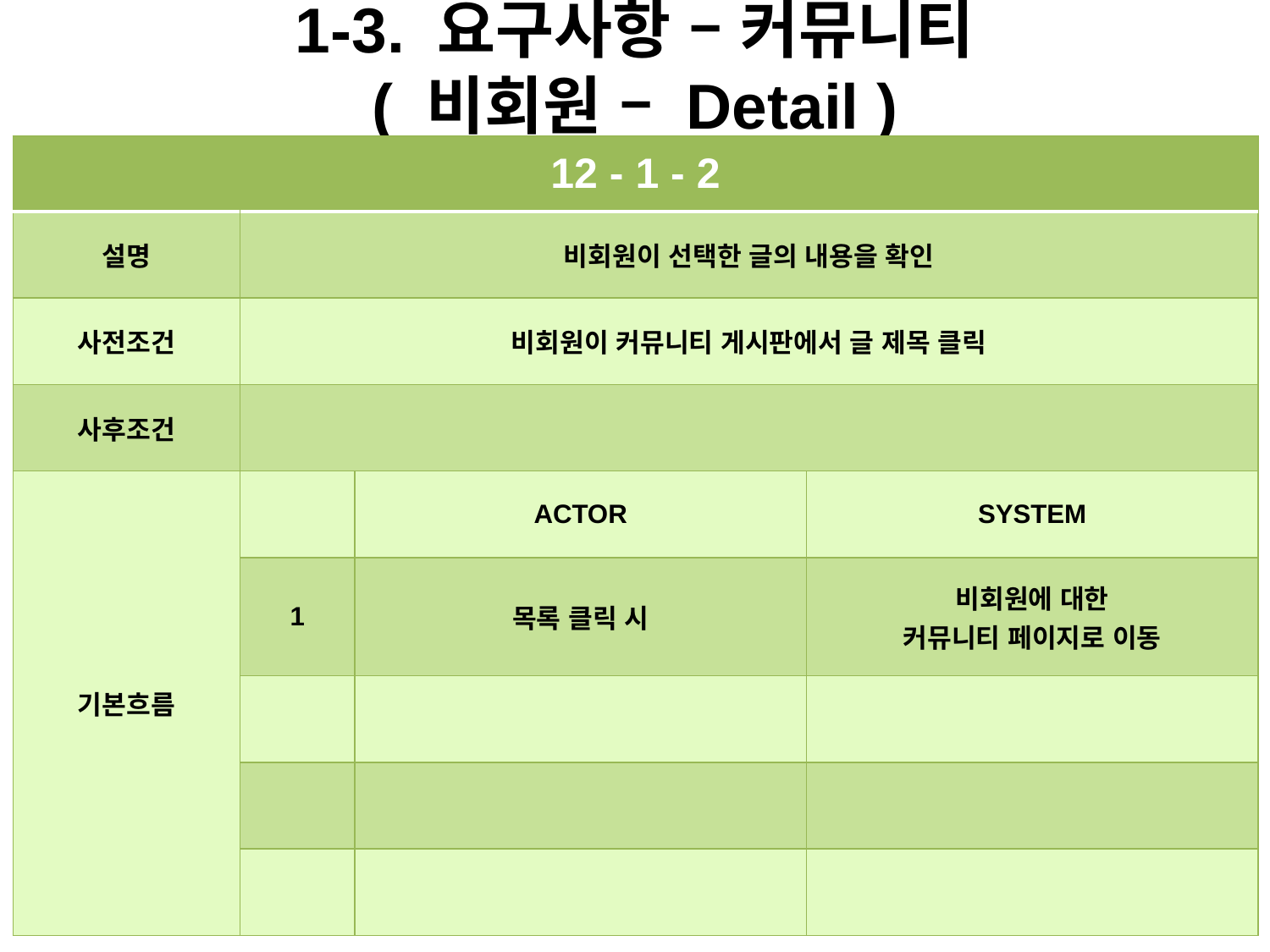

# 1-3. 요구사항 – 커뮤니티 ( 비회원 – Detail )
| 12 - 1 - 2 |  |  |  |
| --- | --- | --- | --- |
| 설명 | 비회원이 선택한 글의 내용을 확인 |  |  |
| 사전조건 | 비회원이 커뮤니티 게시판에서 글 제목 클릭 |  |  |
| 사후조건 |  |  |  |
| 기본흐름 |  | ACTOR | SYSTEM |
|  | 1 | 목록 클릭 시 | 비회원에 대한 커뮤니티 페이지로 이동 |
|  |  |  |  |
|  |  |  |  |
|  |  |  |  |